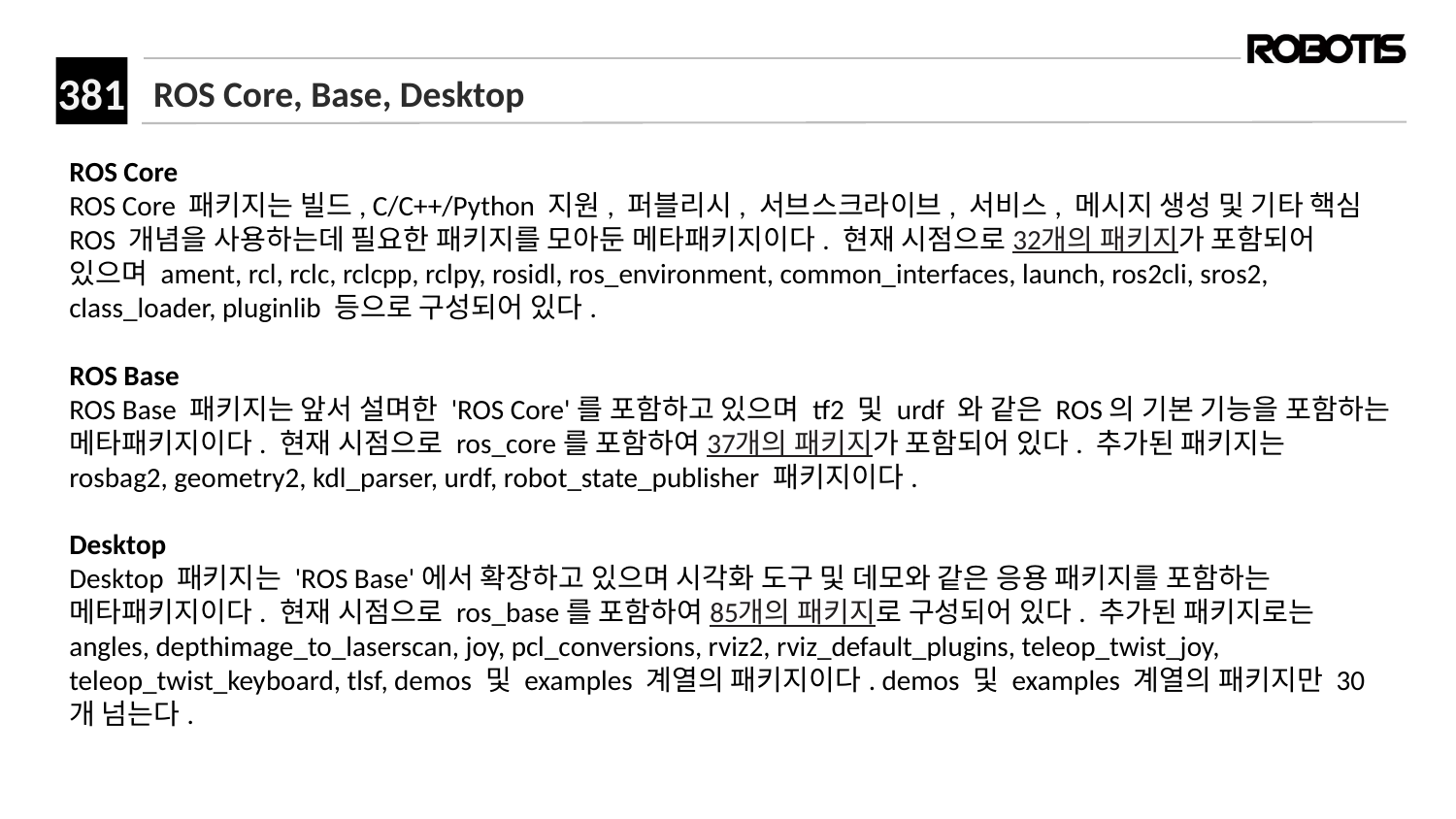

# ROS Core, Base, Desktop
ROS Core
ROS Core 패키지는 빌드, C/C++/Python 지원, 퍼블리시, 서브스크라이브, 서비스, 메시지 생성 및 기타 핵심 ROS 개념을 사용하는데 필요한 패키지를 모아둔 메타패키지이다. 현재 시점으로 32개의 패키지가 포함되어 있으며 ament, rcl, rclc, rclcpp, rclpy, rosidl, ros_environment, common_interfaces, launch, ros2cli, sros2, class_loader, pluginlib 등으로 구성되어 있다.

ROS Base
ROS Base 패키지는 앞서 설며한 'ROS Core'를 포함하고 있으며 tf2 및 urdf 와 같은 ROS의 기본 기능을 포함하는 메타패키지이다. 현재 시점으로 ros_core를 포함하여 37개의 패키지가 포함되어 있다. 추가된 패키지는 rosbag2, geometry2, kdl_parser, urdf, robot_state_publisher 패키지이다.

Desktop
Desktop 패키지는 'ROS Base'에서 확장하고 있으며 시각화 도구 및 데모와 같은 응용 패키지를 포함하는 메타패키지이다. 현재 시점으로 ros_base를 포함하여 85개의 패키지로 구성되어 있다. 추가된 패키지로는 angles, depthimage_to_laserscan, joy, pcl_conversions, rviz2, rviz_default_plugins, teleop_twist_joy, teleop_twist_keyboard, tlsf, demos 및 examples 계열의 패키지이다. demos 및 examples 계열의 패키지만 30개 넘는다.
​